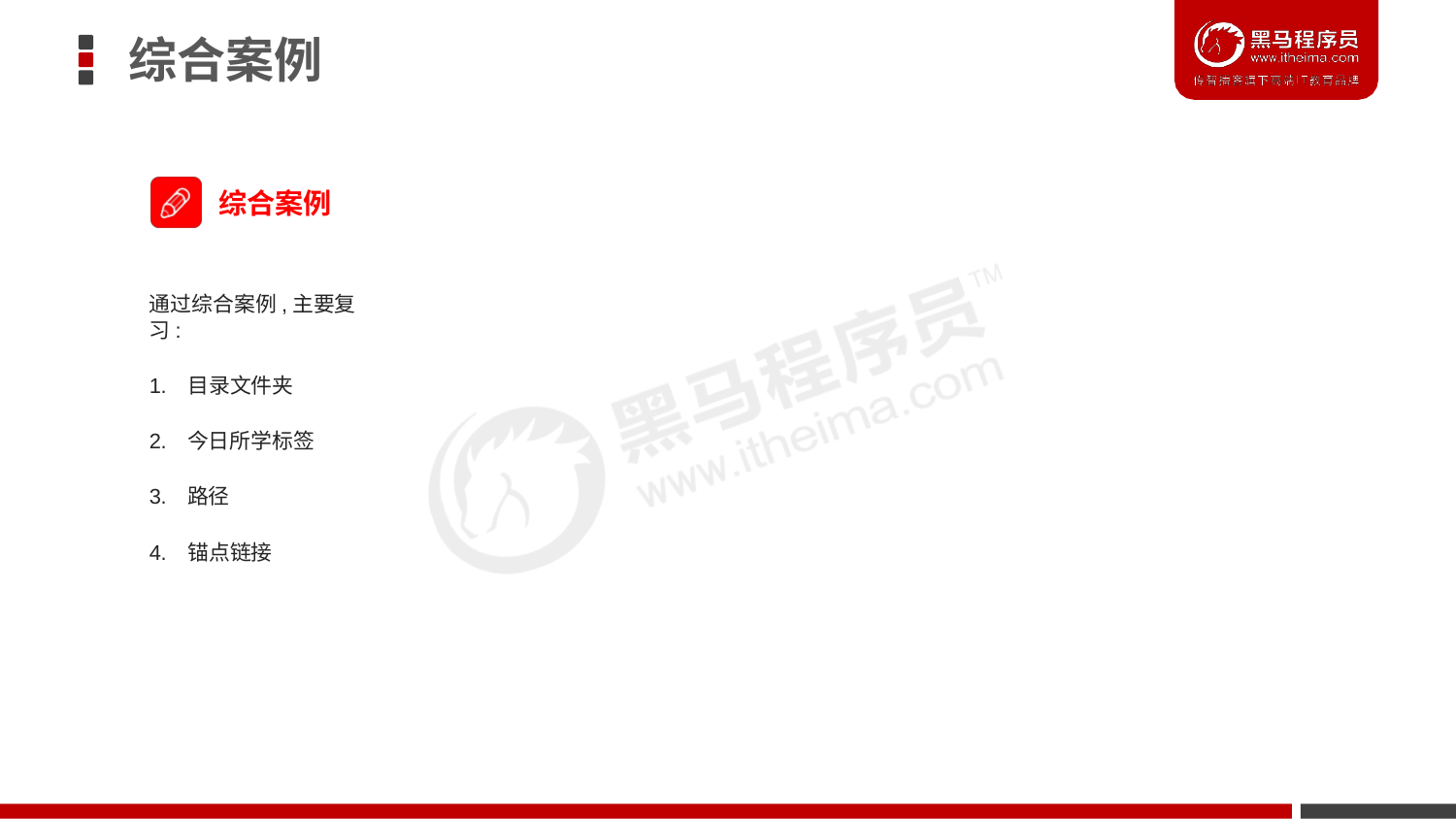

# 综合案例

综合案例

通过综合案例,主要复习:

1.  目录文件夹

2.  今日所学标签

3.  路径

4.  锚点链接